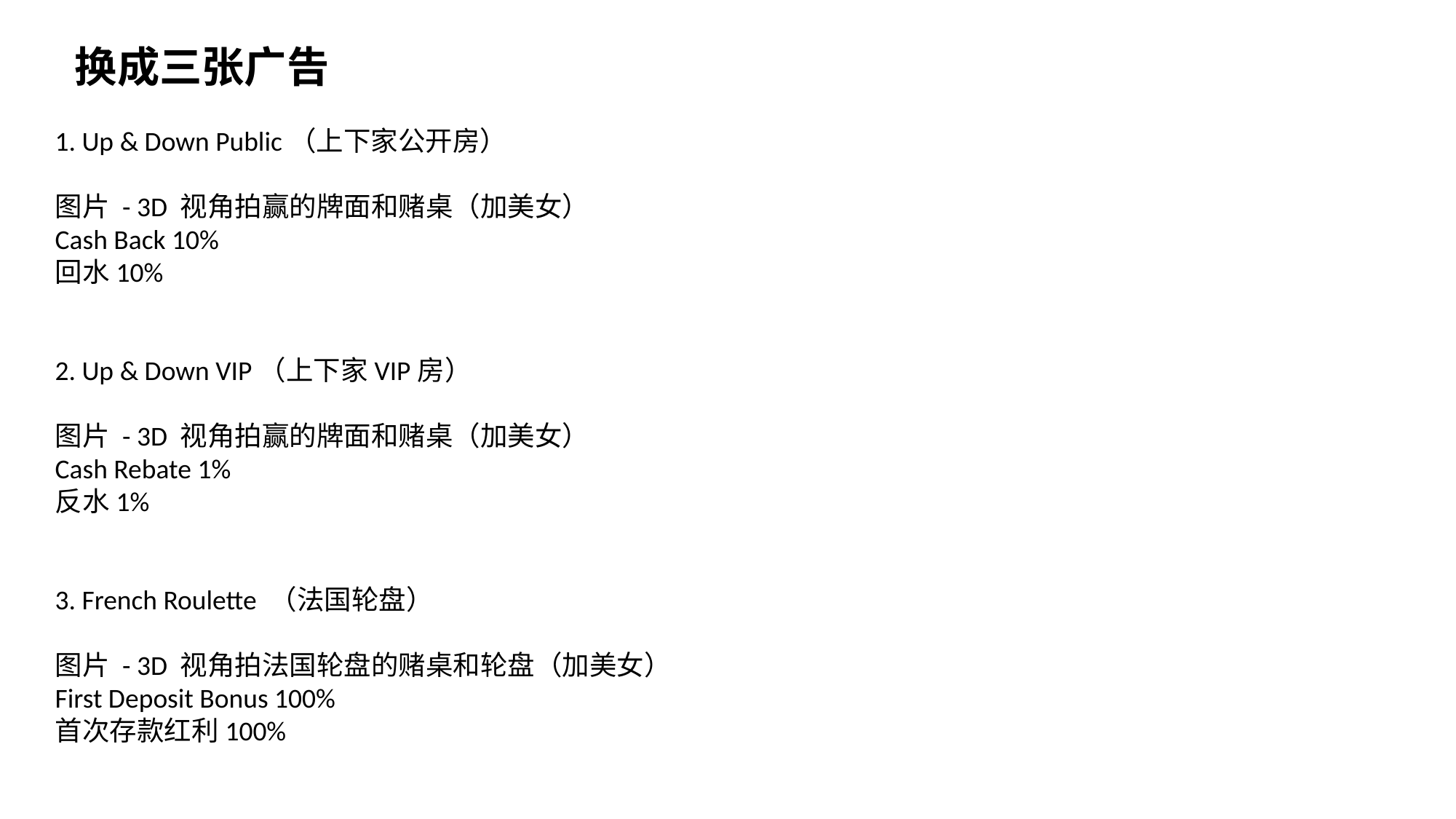

换成三张广告

1. Up & Down Public（上下家公开房）

图片 - 3D 视角拍赢的牌面和赌桌（加美女）
Cash Back 10%
回水10%

2. Up & Down VIP（上下家VIP房）

图片 - 3D 视角拍赢的牌面和赌桌（加美女）
Cash Rebate 1%
反水1%

3. French Roulette （法国轮盘）

图片 - 3D 视角拍法国轮盘的赌桌和轮盘（加美女）
First Deposit Bonus 100%
首次存款红利100%